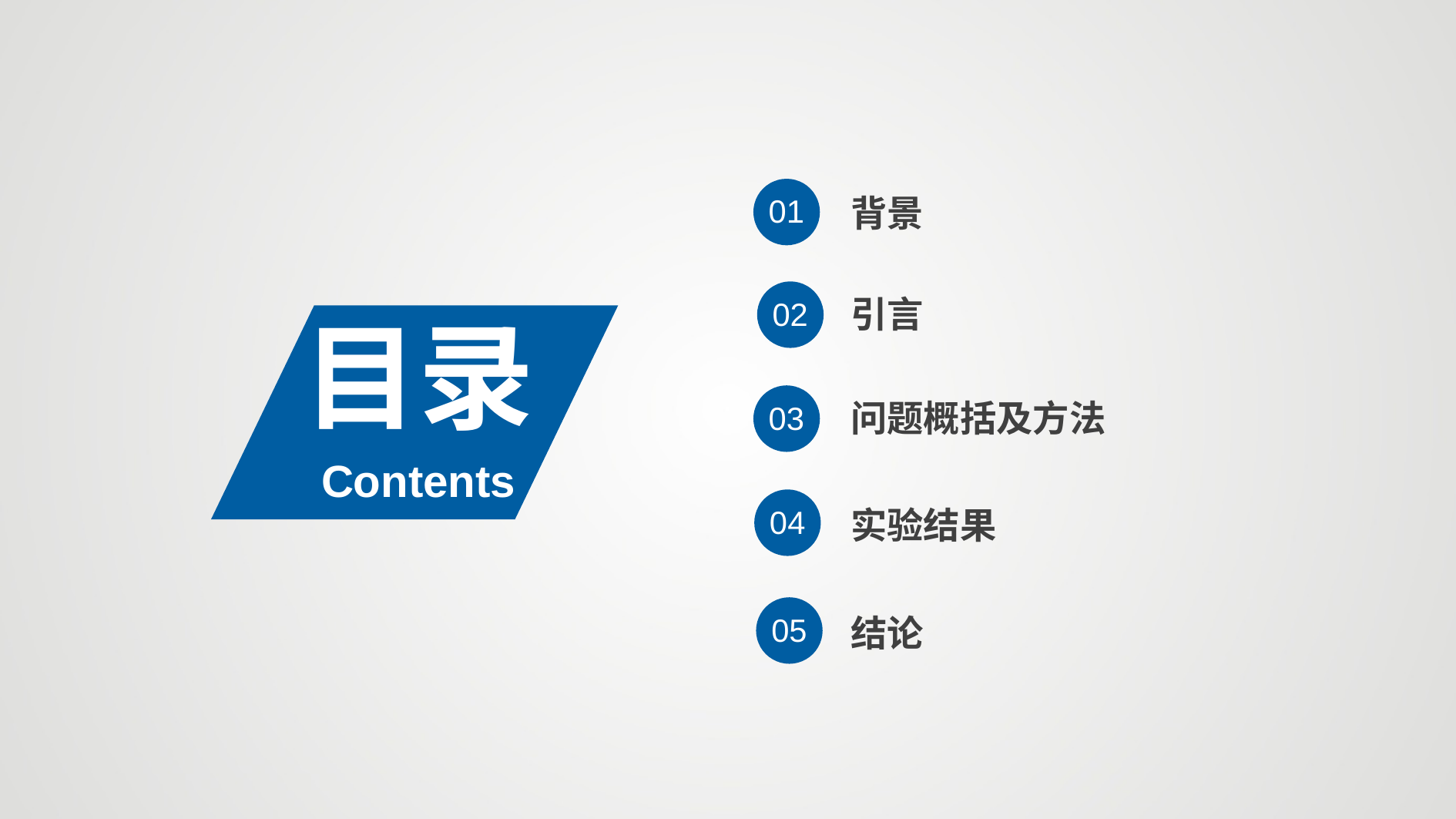

01
背景

02
引言

目录
Contents

03
问题概括及方法

04
实验结果

05
结论